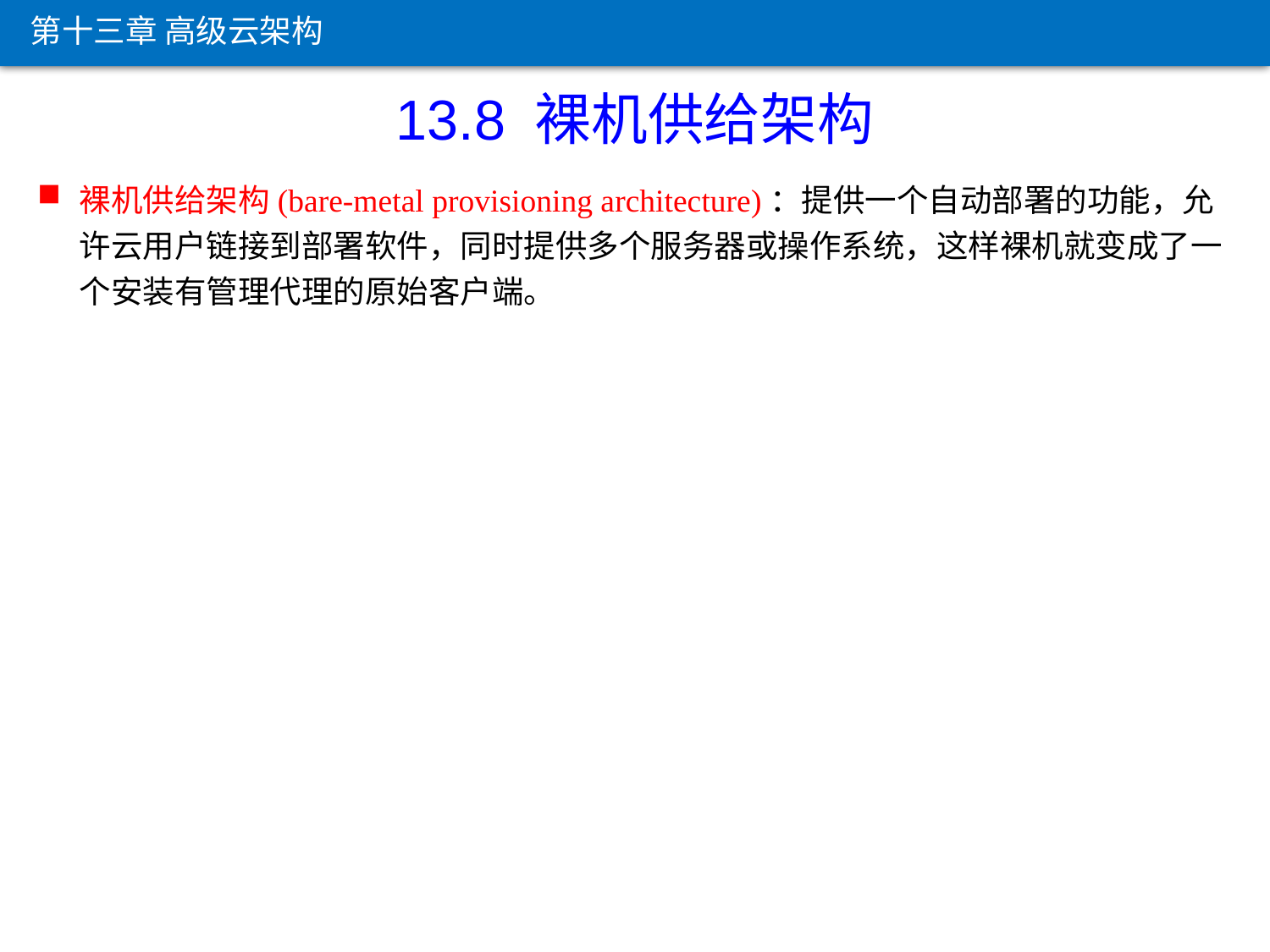

第十三章 高级云架构
13.8 裸机供给架构
裸机供给架构(bare-metal provisioning architecture)：提供一个自动部署的功能，允许云用户链接到部署软件，同时提供多个服务器或操作系统，这样裸机就变成了一个安装有管理代理的原始客户端。

41